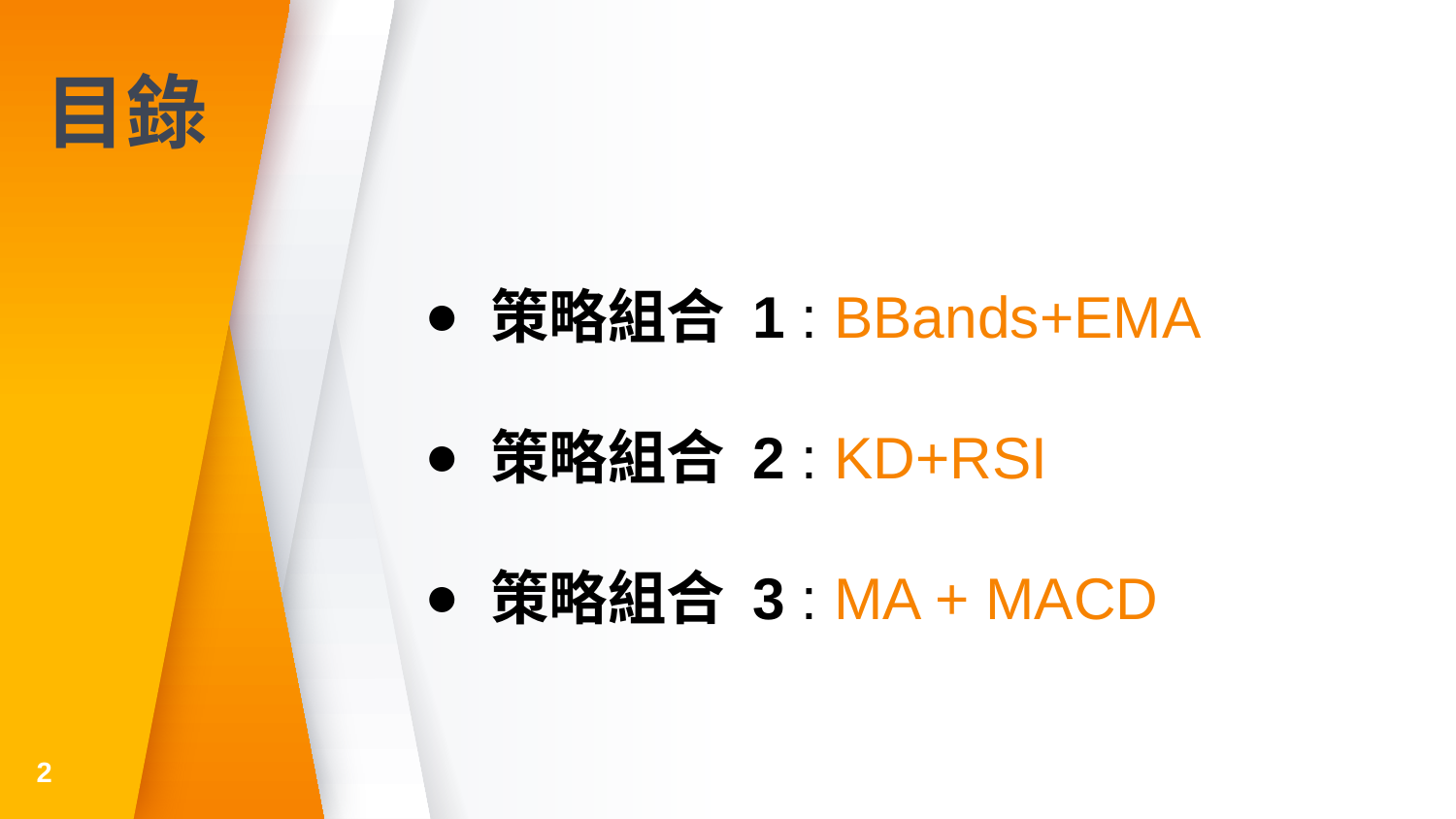

# 目錄
策略組合 1 : BBands+EMA
策略組合 2 : KD+RSI
策略組合 3 : MA + MACD
2